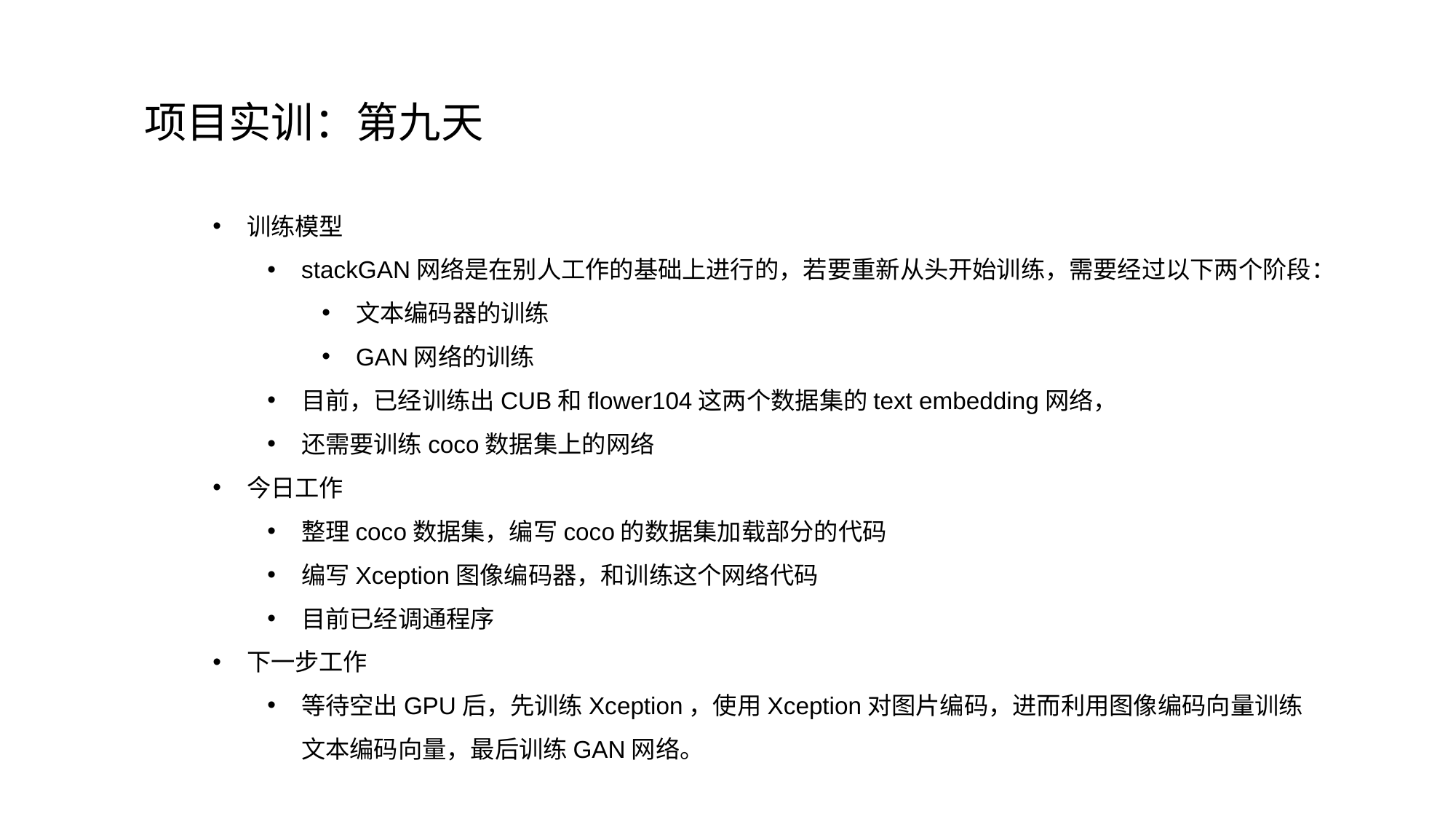

项目实训：第九天
训练模型
stackGAN网络是在别人工作的基础上进行的，若要重新从头开始训练，需要经过以下两个阶段：
文本编码器的训练
GAN网络的训练
目前，已经训练出CUB和flower104这两个数据集的text embedding网络，
还需要训练coco数据集上的网络
今日工作
整理coco数据集，编写coco的数据集加载部分的代码
编写Xception图像编码器，和训练这个网络代码
目前已经调通程序
下一步工作
等待空出GPU后，先训练Xception，使用Xception对图片编码，进而利用图像编码向量训练文本编码向量，最后训练GAN网络。